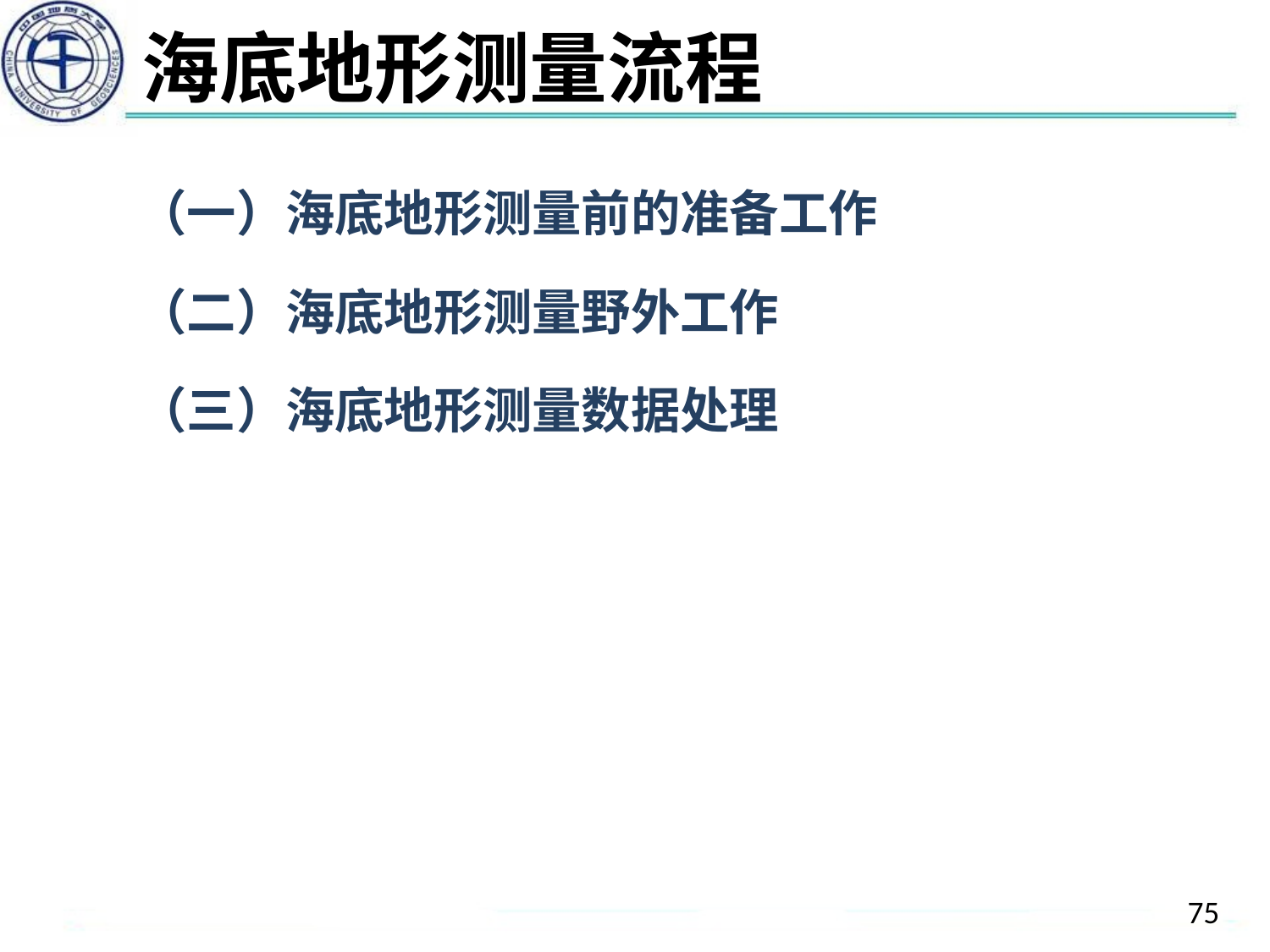

# 海底地形测量流程
（一）海底地形测量前的准备工作
（二）海底地形测量野外工作
（三）海底地形测量数据处理